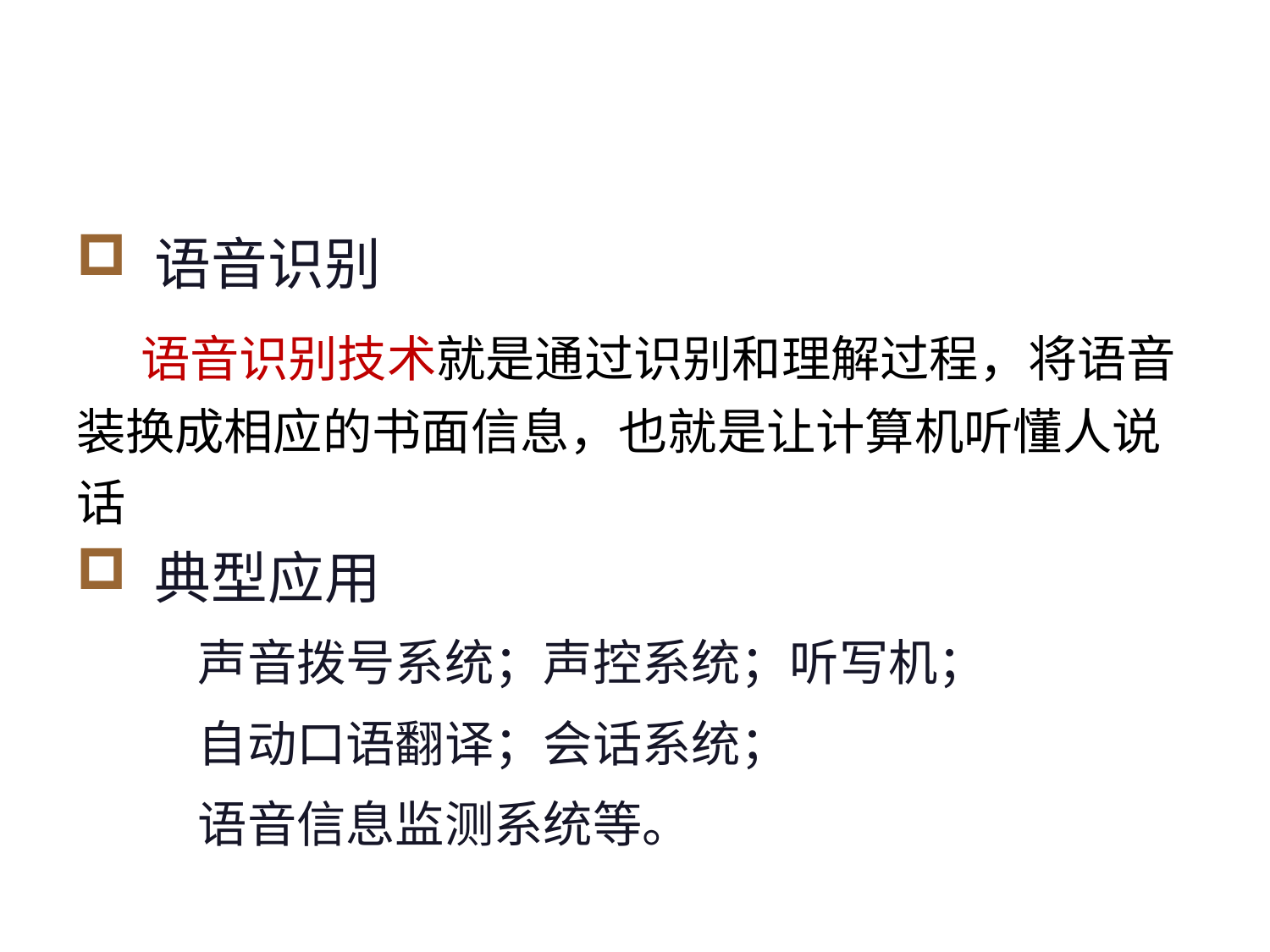

#
 语音识别
    语音识别技术就是通过识别和理解过程，将语音装换成相应的书面信息，也就是让计算机听懂人说话
 典型应用
          声音拨号系统；声控系统；听写机；
          自动口语翻译；会话系统；
          语音信息监测系统等。